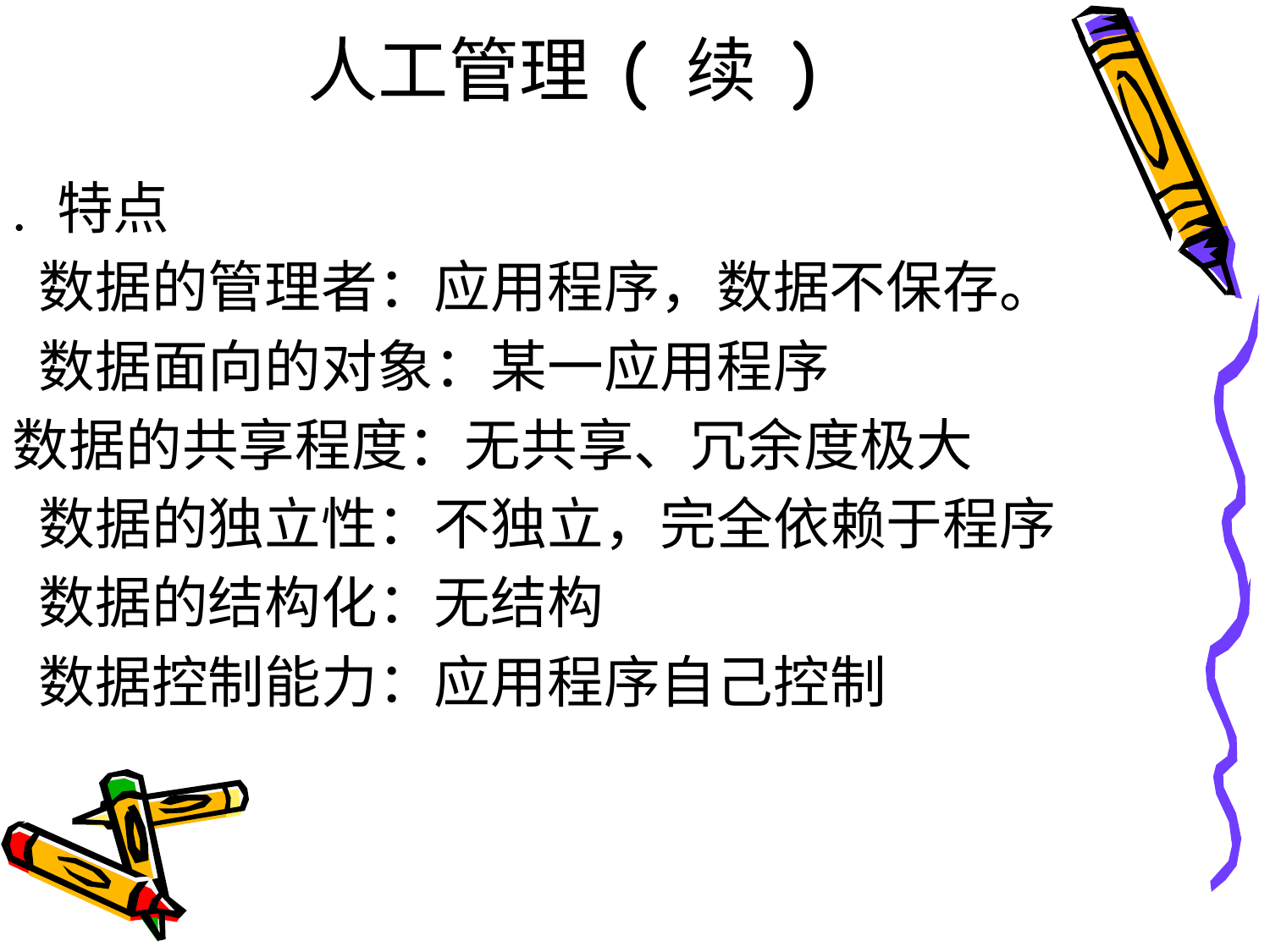

# 人工管理 ( 续 )
. 特点
 数据的管理者：应用程序，数据不保存。
 数据面向的对象：某一应用程序
数据的共享程度：无共享、冗余度极大
 数据的独立性：不独立，完全依赖于程序
 数据的结构化：无结构
 数据控制能力：应用程序自己控制